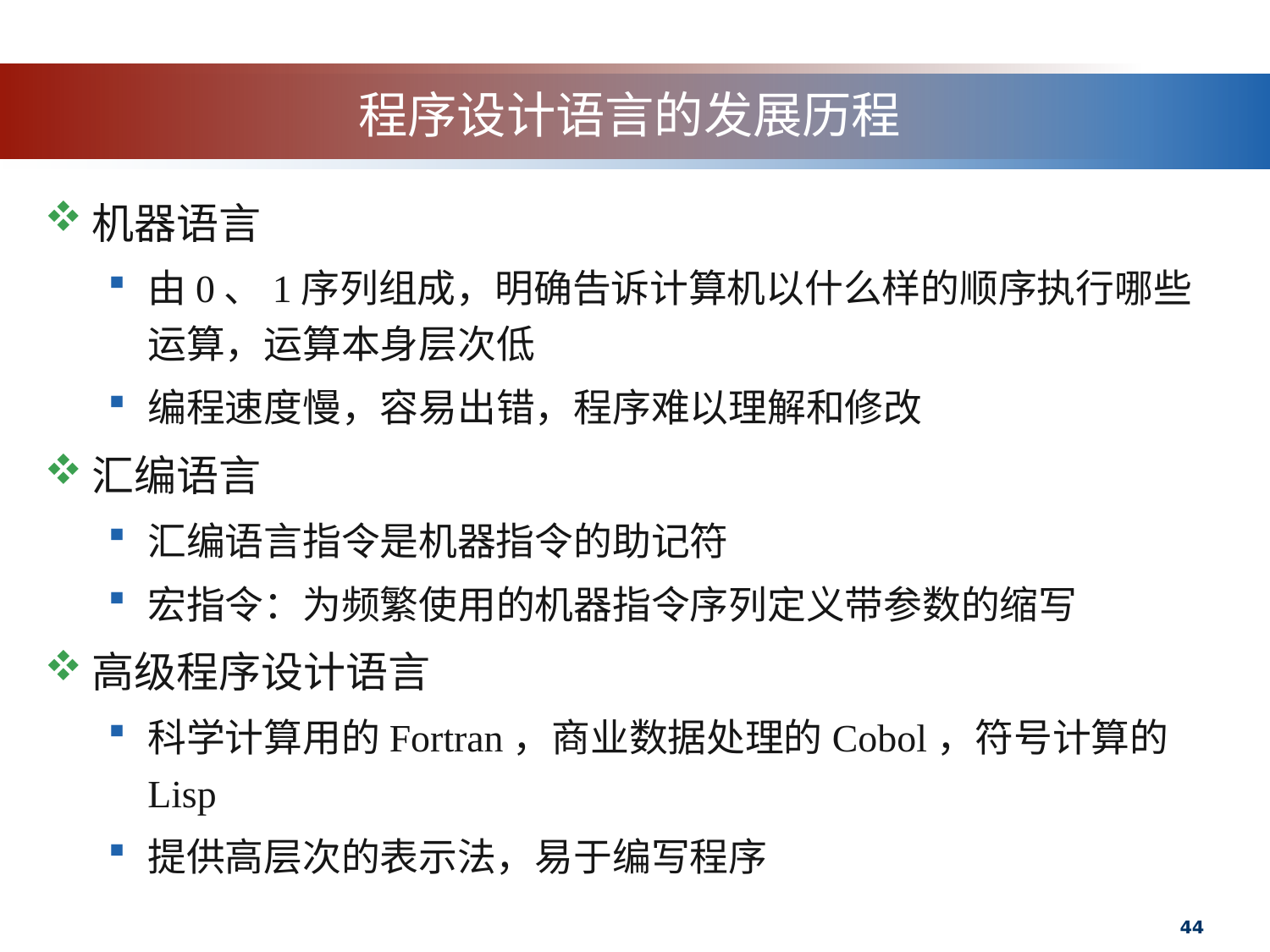

# 程序设计语言的发展历程
机器语言
由0、1序列组成，明确告诉计算机以什么样的顺序执行哪些运算，运算本身层次低
编程速度慢，容易出错，程序难以理解和修改
汇编语言
汇编语言指令是机器指令的助记符
宏指令：为频繁使用的机器指令序列定义带参数的缩写
高级程序设计语言
科学计算用的Fortran，商业数据处理的Cobol，符号计算的Lisp
提供高层次的表示法，易于编写程序
44